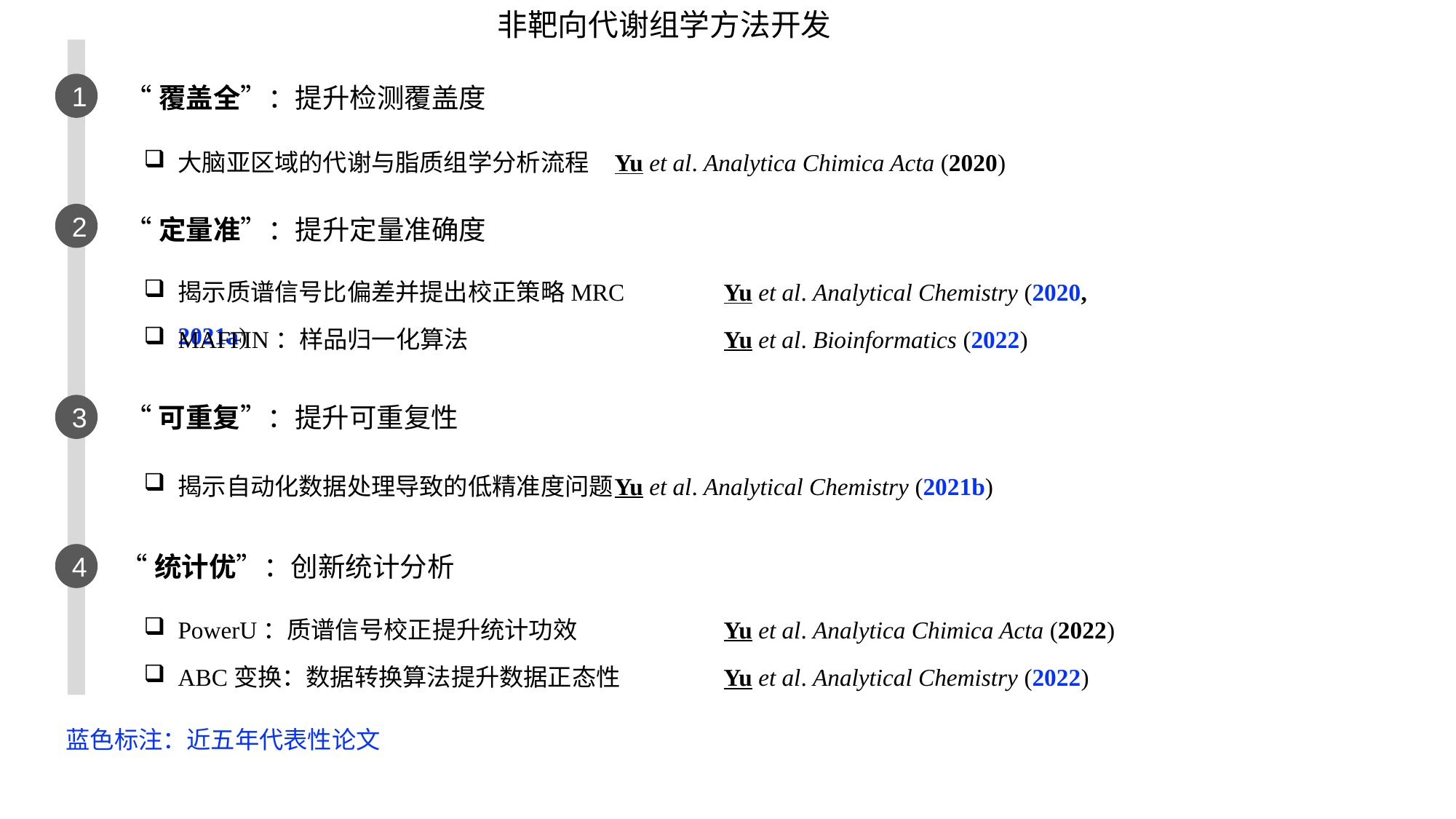

非靶向代谢组学方法开发

1
“覆盖全”：提升检测覆盖度
大脑亚区域的代谢与脂质组学分析流程	Yu et al. Analytica Chimica Acta (2020)
2
“定量准”：提升定量准确度
揭示质谱信号比偏差并提出校正策略MRC	Yu et al. Analytical Chemistry (2020, 2021a)
MAFFIN：样品归一化算法			Yu et al. Bioinformatics (2022)
“可重复”：提升可重复性
3
揭示自动化数据处理导致的低精准度问题	Yu et al. Analytical Chemistry (2021b)
4
“统计优”：创新统计分析
PowerU：质谱信号校正提升统计功效		Yu et al. Analytica Chimica Acta (2022)
ABC变换：数据转换算法提升数据正态性	Yu et al. Analytical Chemistry (2022)
蓝色标注：近五年代表性论文